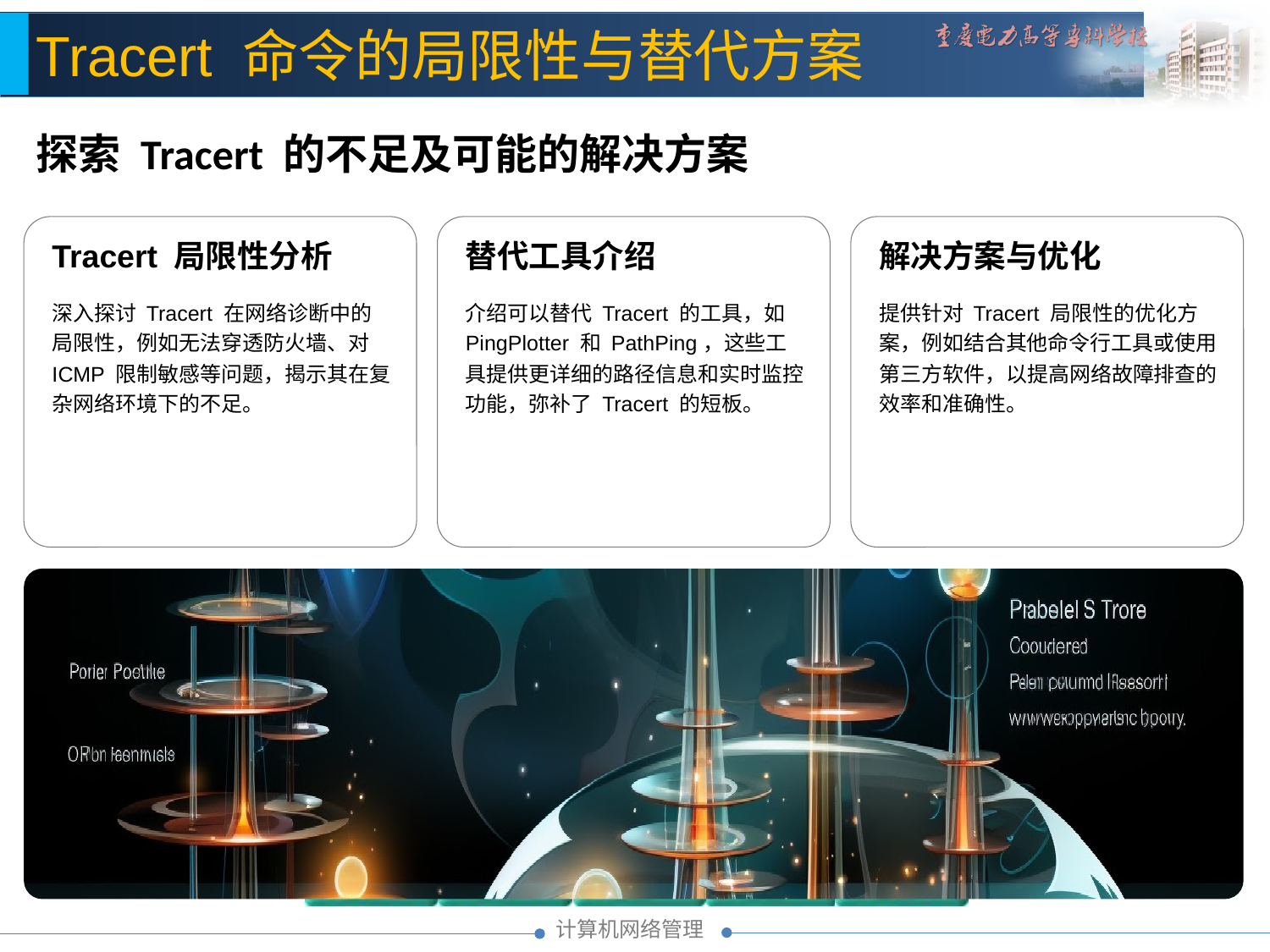

Tracert 命令的局限性与替代方案
探索 Tracert 的不足及可能的解决方案

Tracert 局限性分析
深入探讨 Tracert 在网络诊断中的局限性，例如无法穿透防火墙、对 ICMP 限制敏感等问题，揭示其在复杂网络环境下的不足。

替代工具介绍
介绍可以替代 Tracert 的工具，如 PingPlotter 和 PathPing，这些工具提供更详细的路径信息和实时监控功能，弥补了 Tracert 的短板。

解决方案与优化
提供针对 Tracert 局限性的优化方案，例如结合其他命令行工具或使用第三方软件，以提高网络故障排查的效率和准确性。